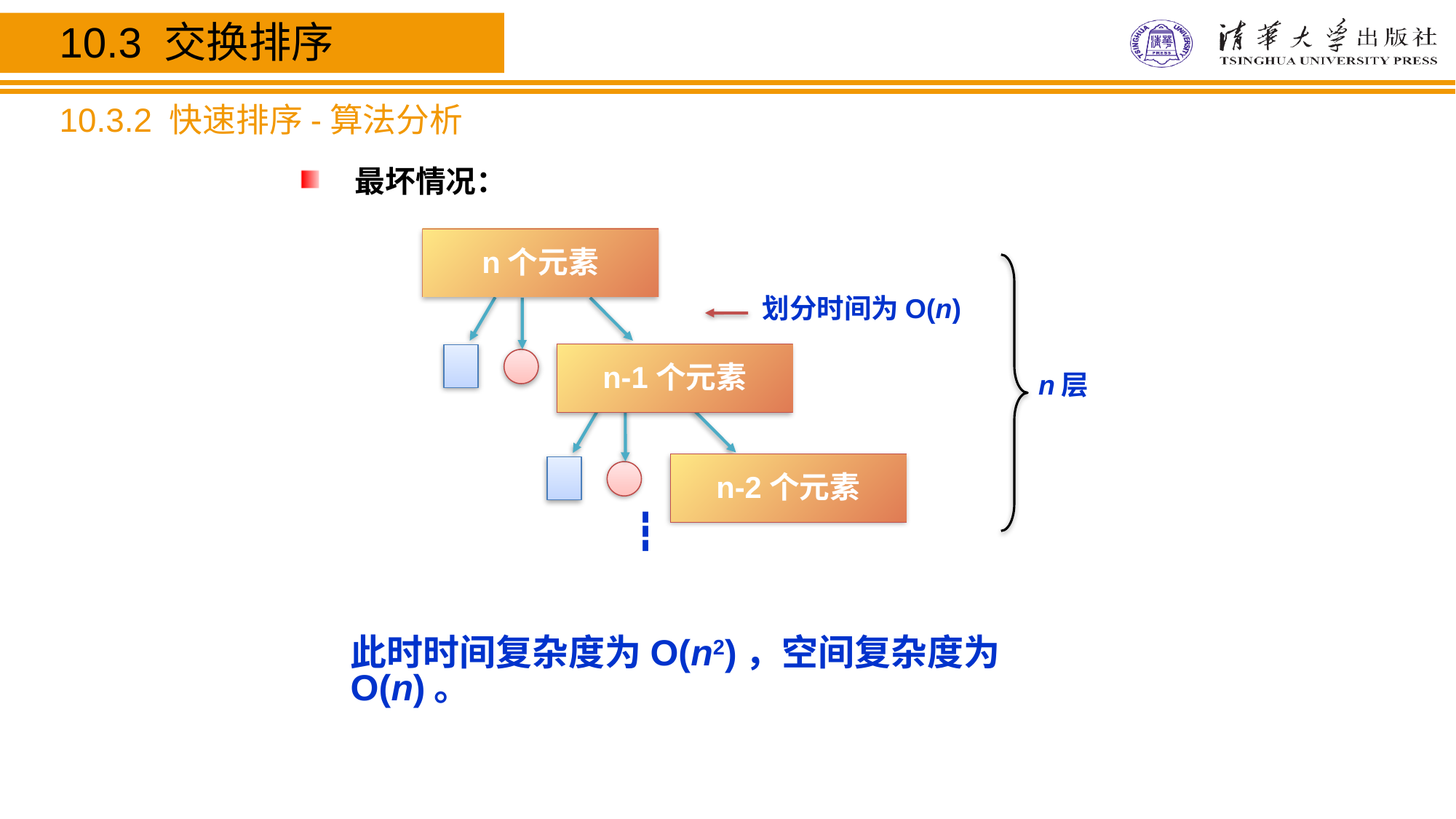

10.3 交换排序
10.3.2 快速排序-算法分析
最坏情况：
n个元素

划分时间为O(n)

n-1个元素

n层

n-2个元素

┇
此时时间复杂度为O(n2)，空间复杂度为O(n)。